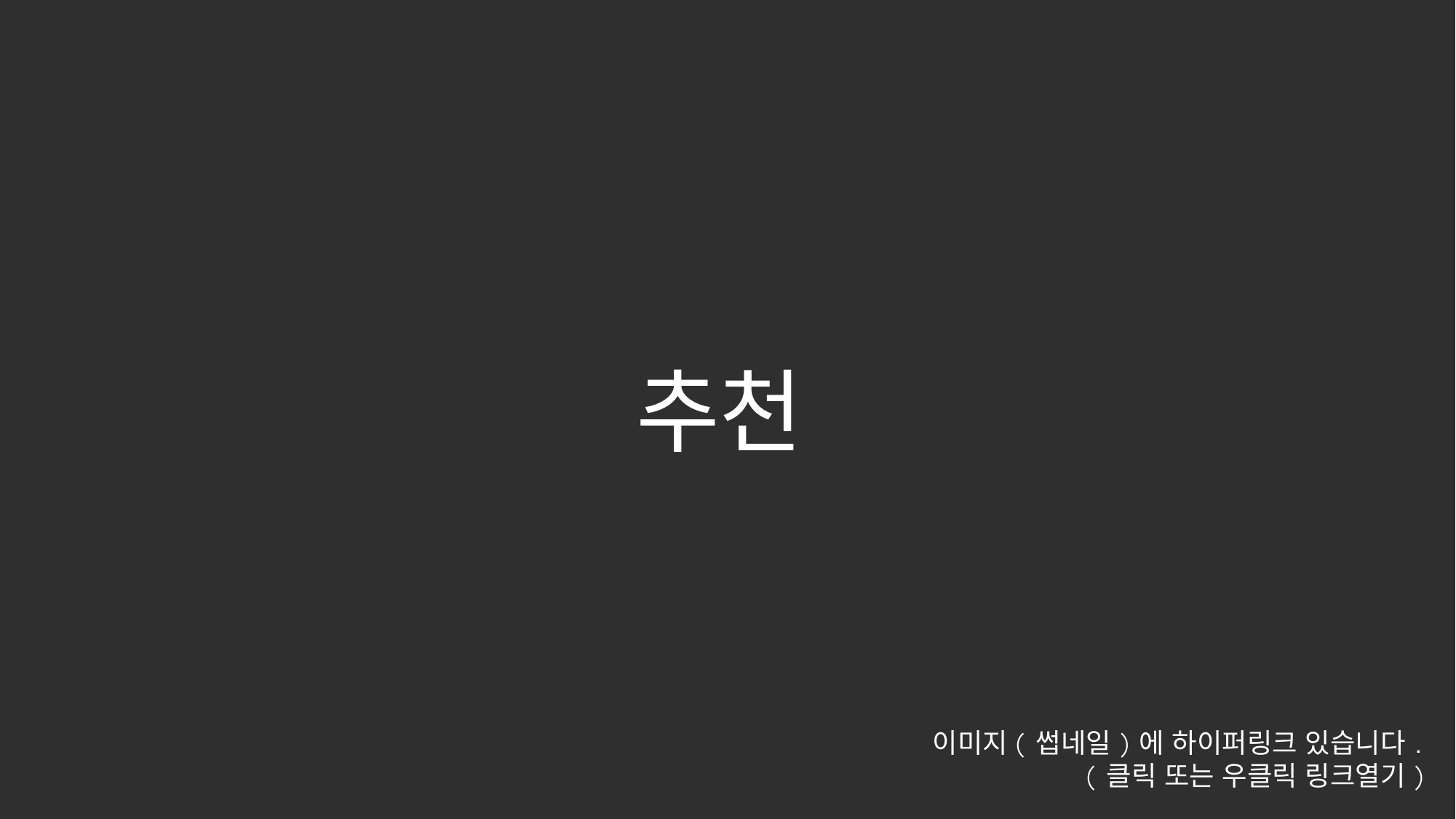

추천
이미지(썹네일)에 하이퍼링크 있습니다.
(클릭 또는 우클릭 링크열기)